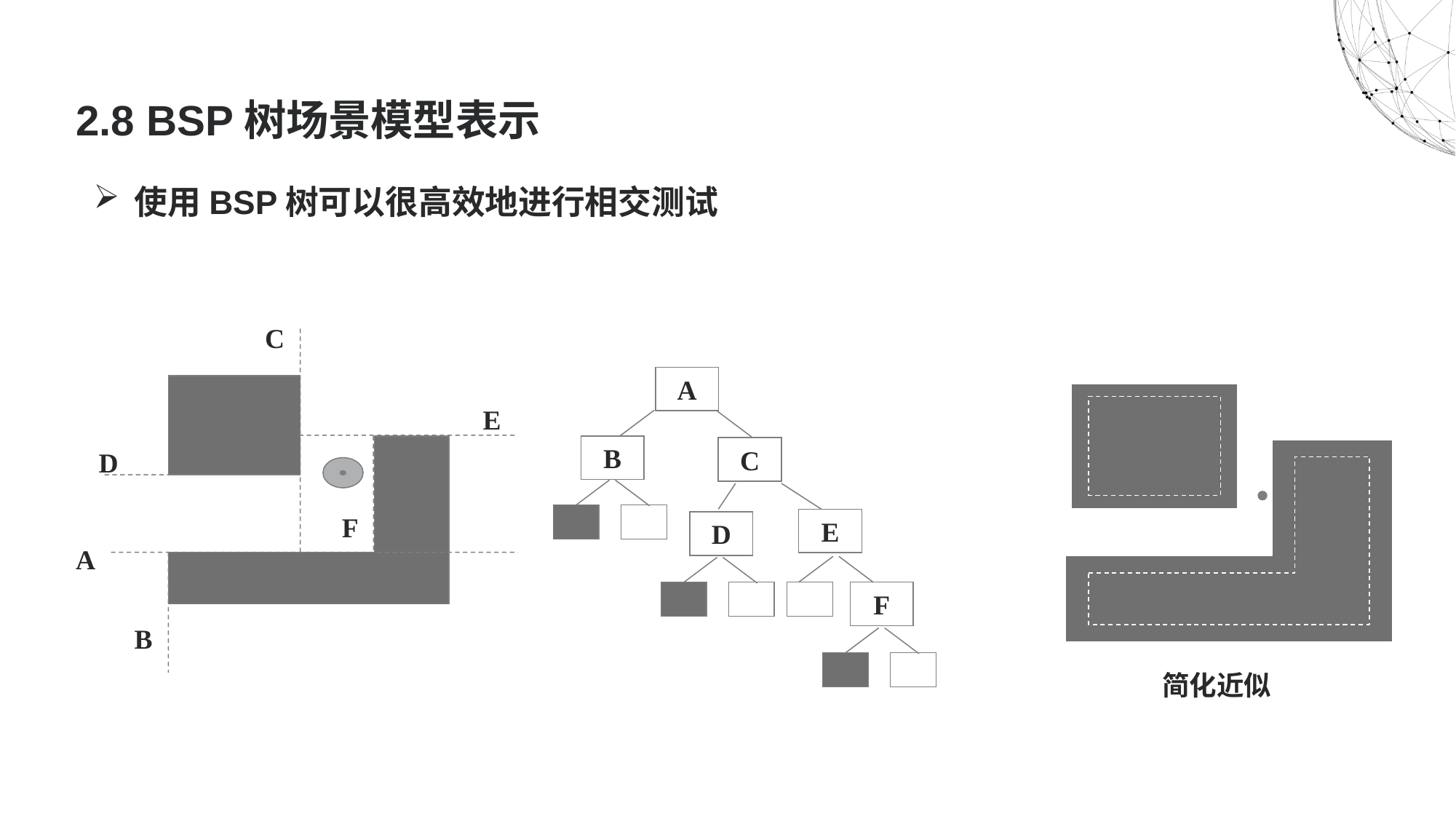

# 2.8 BSP树场景模型表示
使用BSP树可以很高效地进行相交测试

C

A

简化近似
E

B
C
D

F
E
D
A

F
B